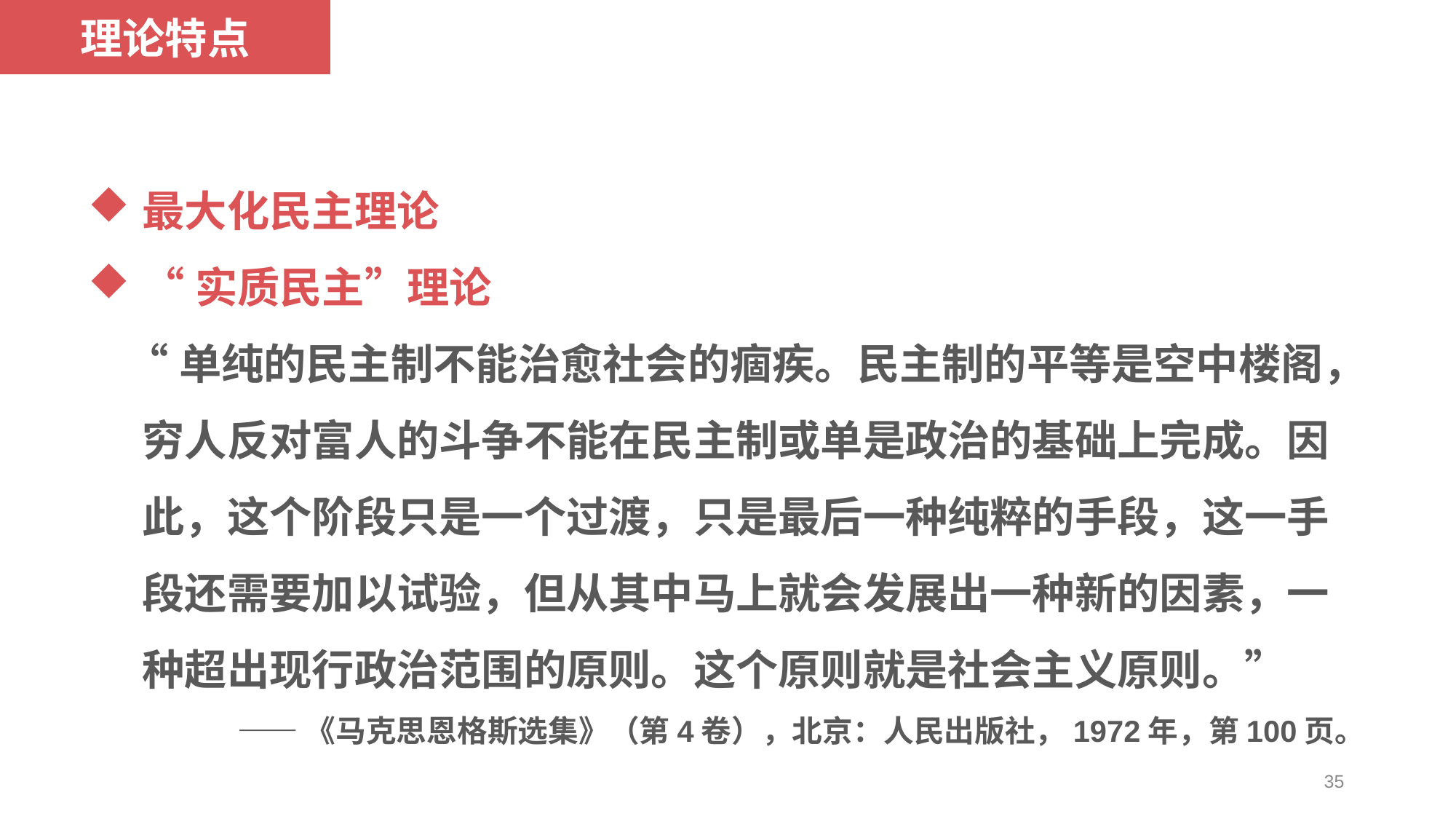

理论特点
最大化民主理论
“实质民主”理论
    “单纯的民主制不能治愈社会的痼疾。民主制的平等是空中楼阁，穷人反对富人的斗争不能在民主制或单是政治的基础上完成。因此，这个阶段只是一个过渡，只是最后一种纯粹的手段，这一手段还需要加以试验，但从其中马上就会发展出一种新的因素，一种超出现行政治范围的原则。这个原则就是社会主义原则。”
——《马克思恩格斯选集》（第4卷），北京：人民出版社，1972年，第100页。

35